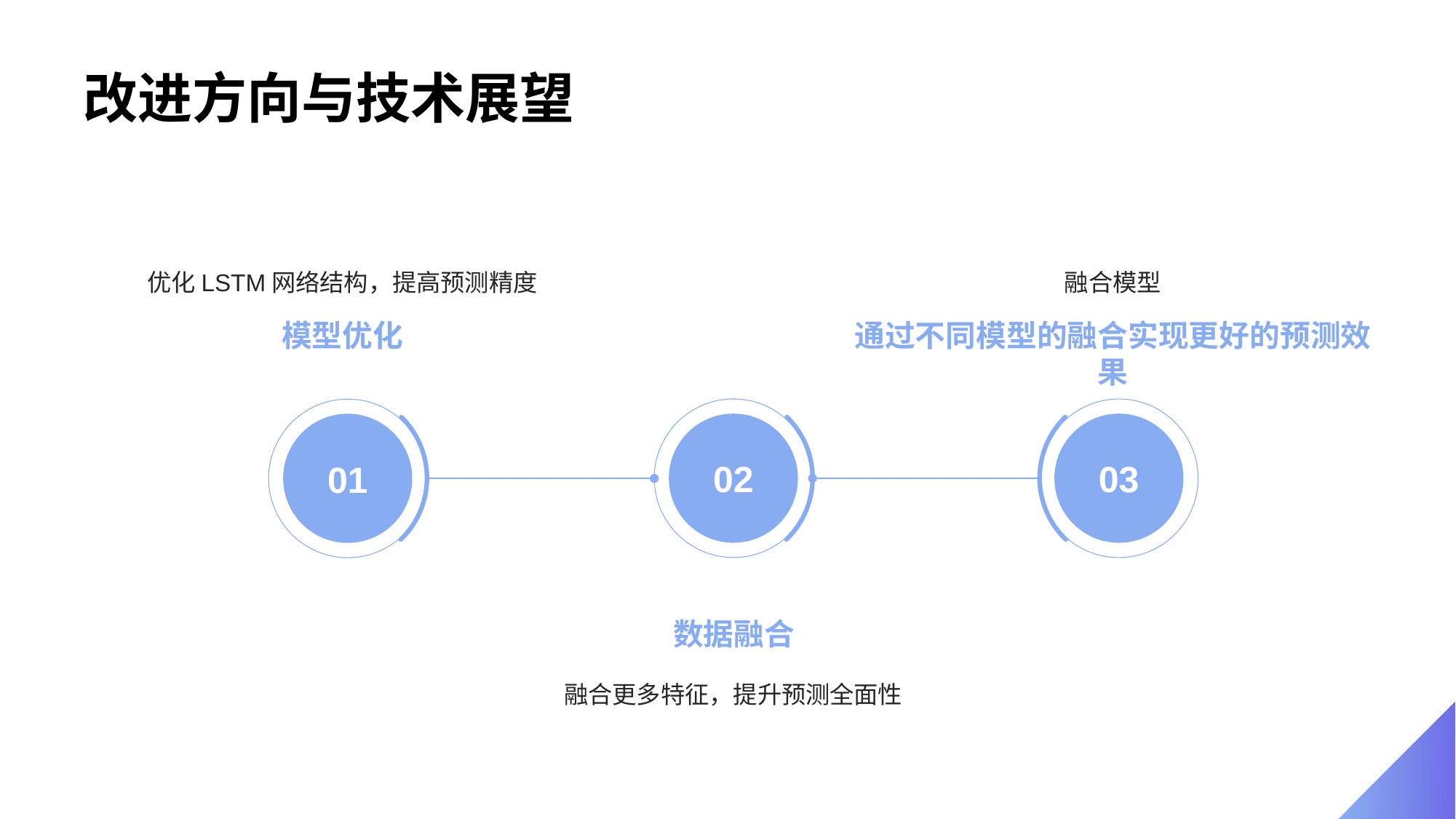

# 改进方向与技术展望
优化LSTM网络结构，提高预测精度
融合模型
模型优化
通过不同模型的融合实现更好的预测效果

02
03
01
数据融合
融合更多特征，提升预测全面性